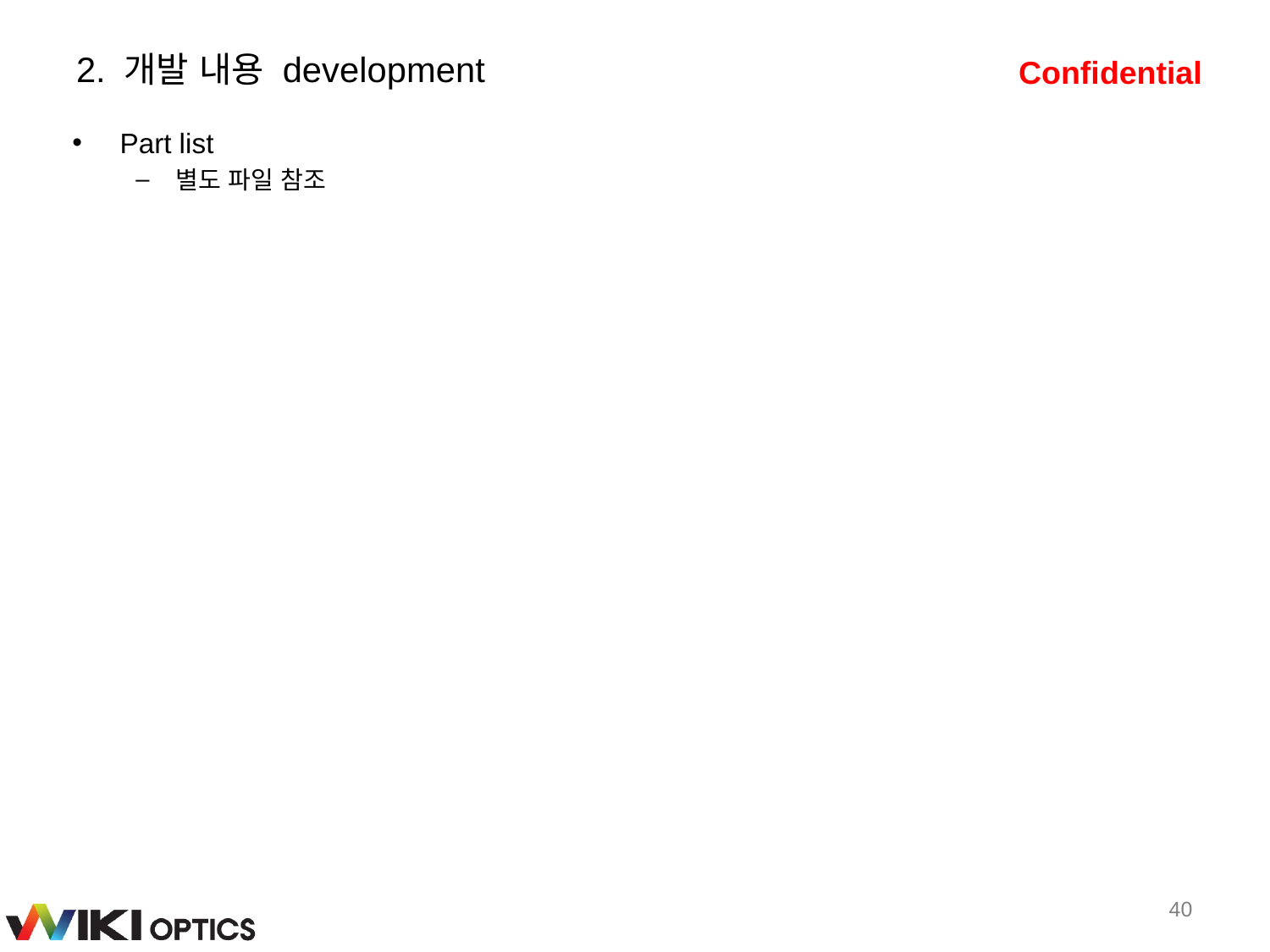

# 2. 개발 내용 development
Part list
별도 파일 참조
40